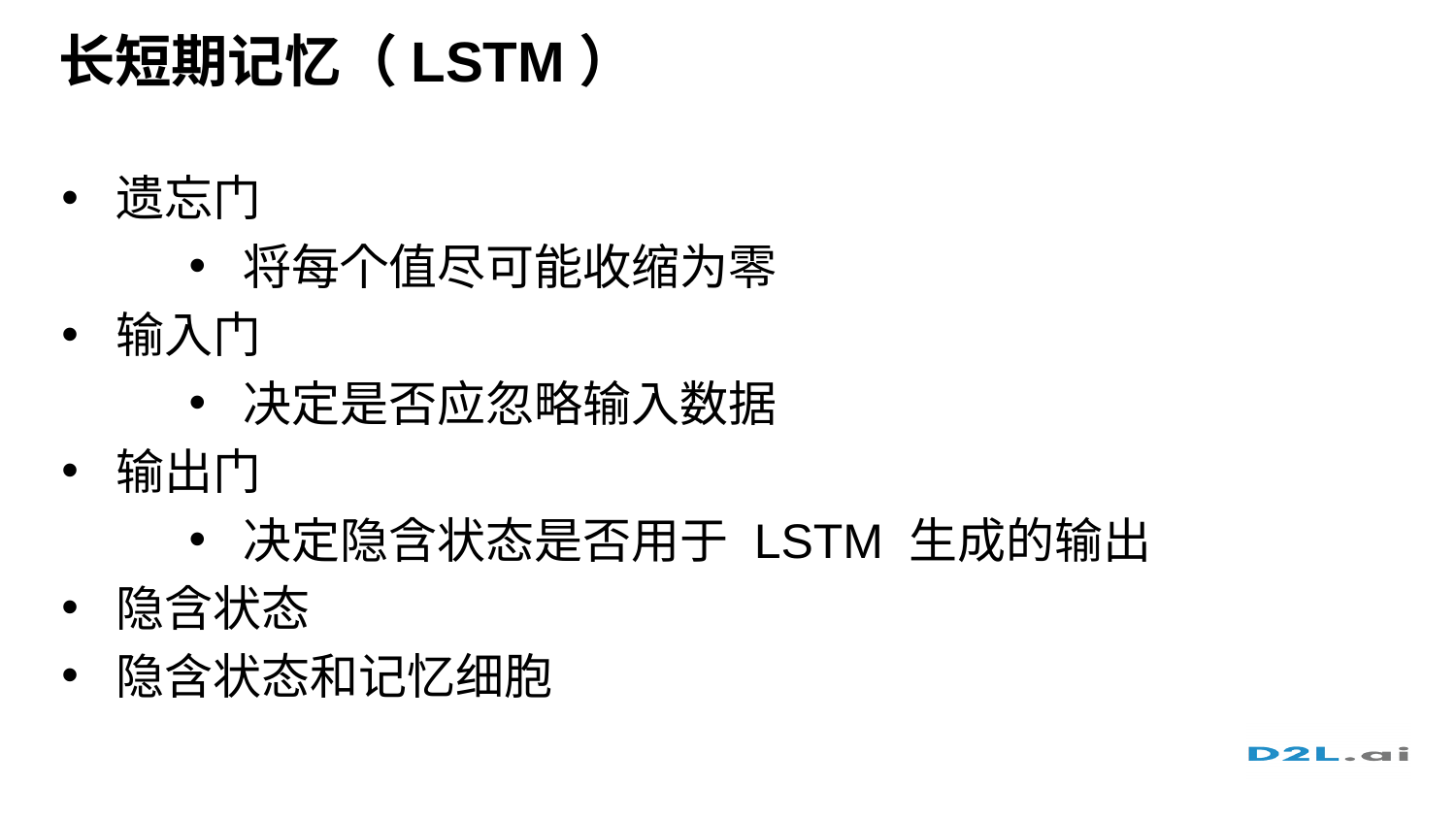

# 长短期记忆（LSTM）
遗忘门
将每个值尽可能收缩为零
输入门
决定是否应忽略输入数据
输出门
决定隐含状态是否用于 LSTM 生成的输出
隐含状态
隐含状态和记忆细胞